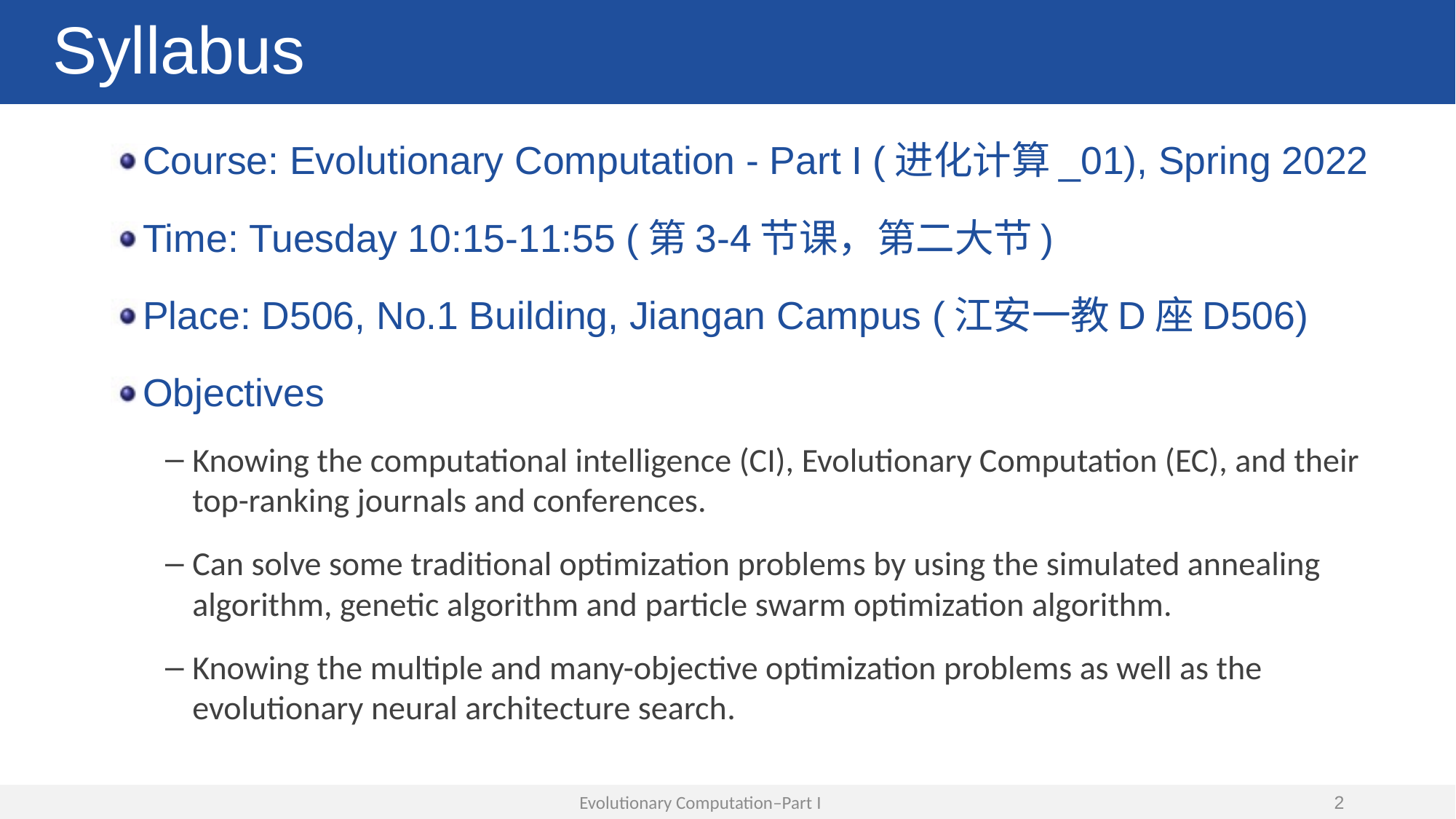

# Syllabus
Course: Evolutionary Computation - Part I (进化计算_01), Spring 2022
Time: Tuesday 10:15-11:55 (第3-4节课，第二大节)
Place: D506, No.1 Building, Jiangan Campus (江安一教D座D506)
Objectives
Knowing the computational intelligence (CI), Evolutionary Computation (EC), and their top-ranking journals and conferences.
Can solve some traditional optimization problems by using the simulated annealing algorithm, genetic algorithm and particle swarm optimization algorithm.
Knowing the multiple and many-objective optimization problems as well as the evolutionary neural architecture search.
Evolutionary Computation–Part I
2